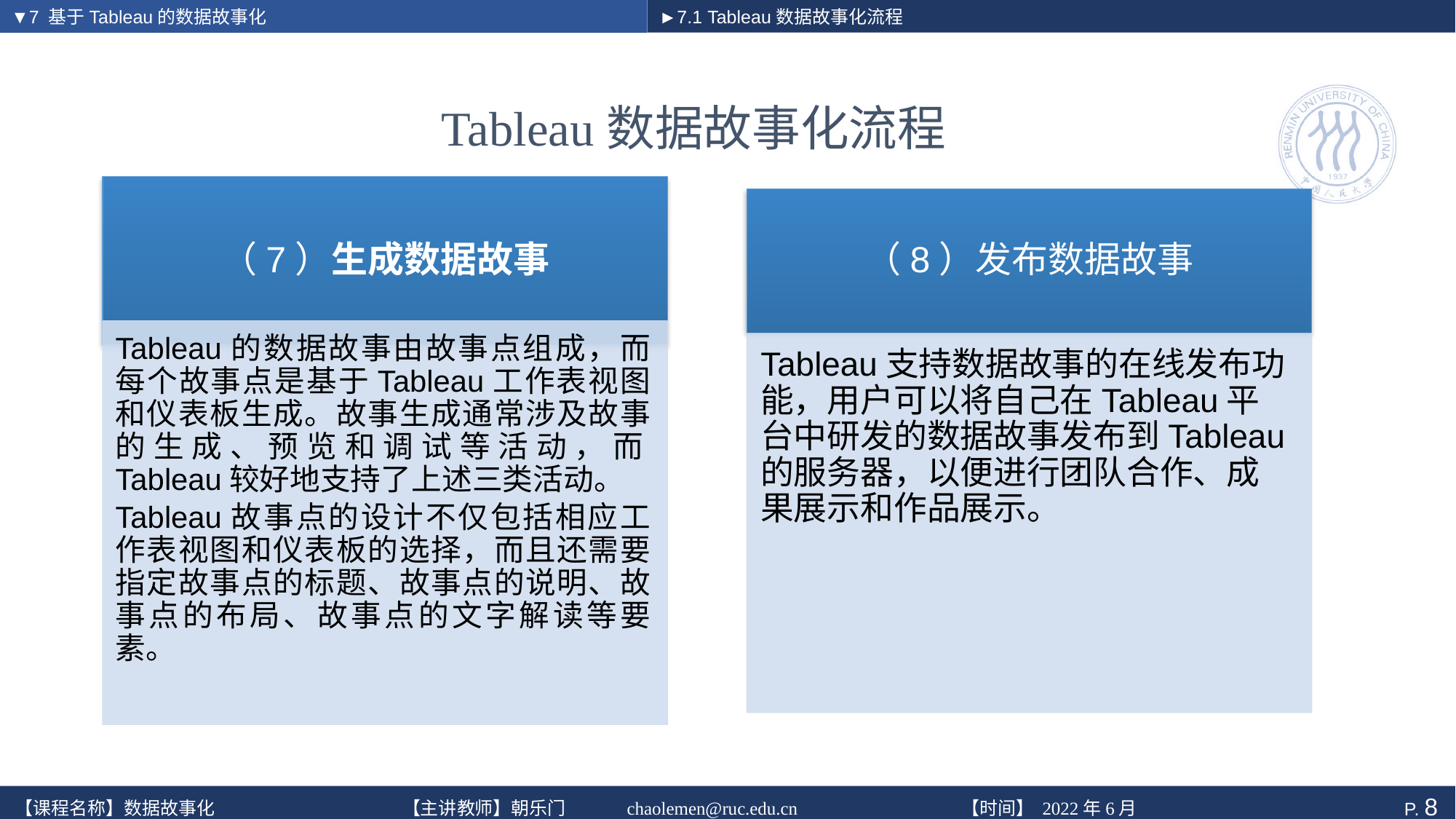

▼7 基于Tableau的数据故事化
►7.1 Tableau数据故事化流程
# Tableau数据故事化流程
（7）生成数据故事
Tableau的数据故事由故事点组成，而每个故事点是基于Tableau工作表视图和仪表板生成。故事生成通常涉及故事的生成、预览和调试等活动，而Tableau较好地支持了上述三类活动。
Tableau故事点的设计不仅包括相应工作表视图和仪表板的选择，而且还需要指定故事点的标题、故事点的说明、故事点的布局、故事点的文字解读等要素。
（8）发布数据故事
Tableau支持数据故事的在线发布功能，用户可以将自己在Tableau平台中研发的数据故事发布到Tableau的服务器，以便进行团队合作、成果展示和作品展示。